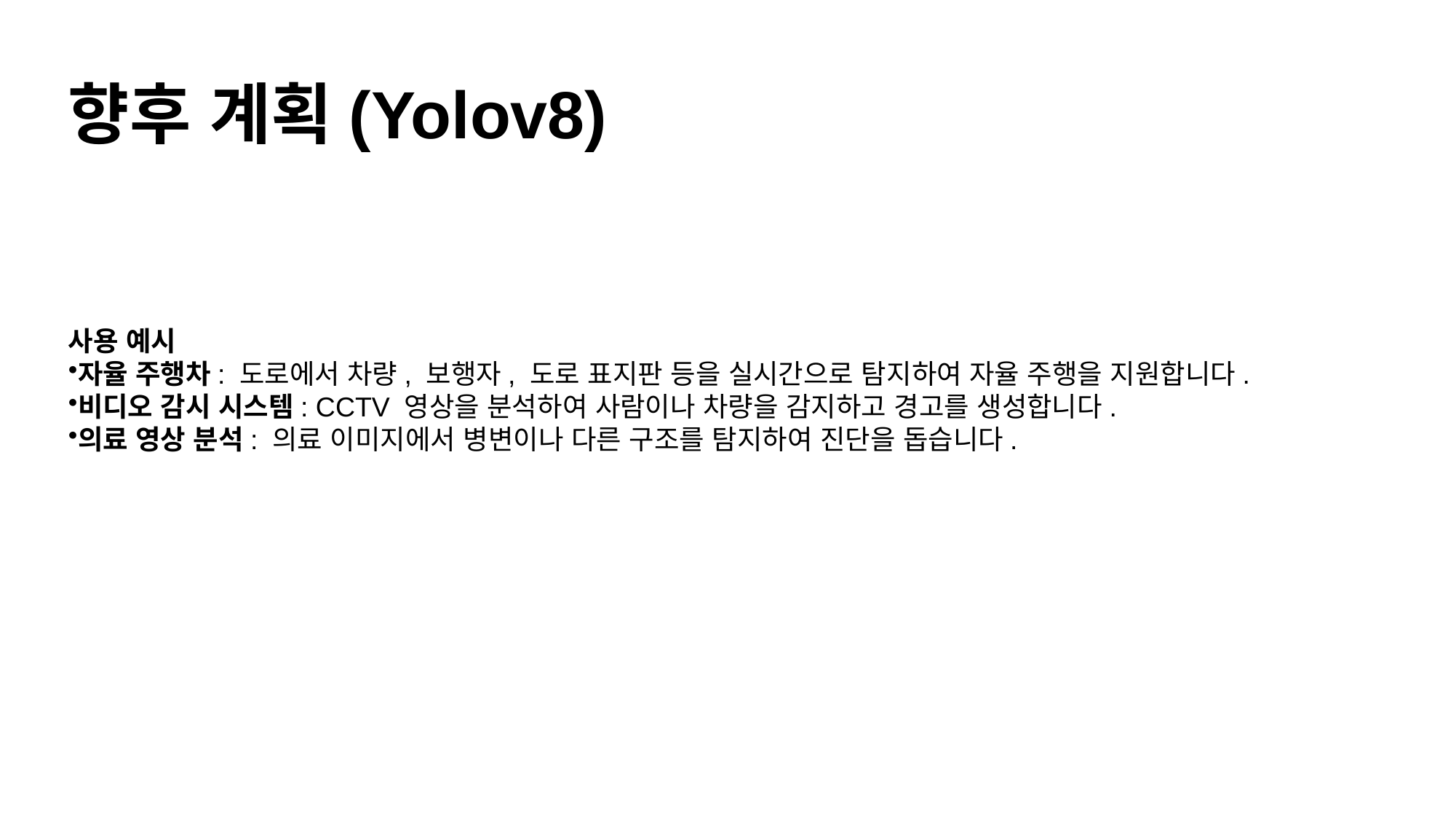

# 향후 계획(Yolov8)
사용 예시
자율 주행차: 도로에서 차량, 보행자, 도로 표지판 등을 실시간으로 탐지하여 자율 주행을 지원합니다.
비디오 감시 시스템: CCTV 영상을 분석하여 사람이나 차량을 감지하고 경고를 생성합니다.
의료 영상 분석: 의료 이미지에서 병변이나 다른 구조를 탐지하여 진단을 돕습니다.